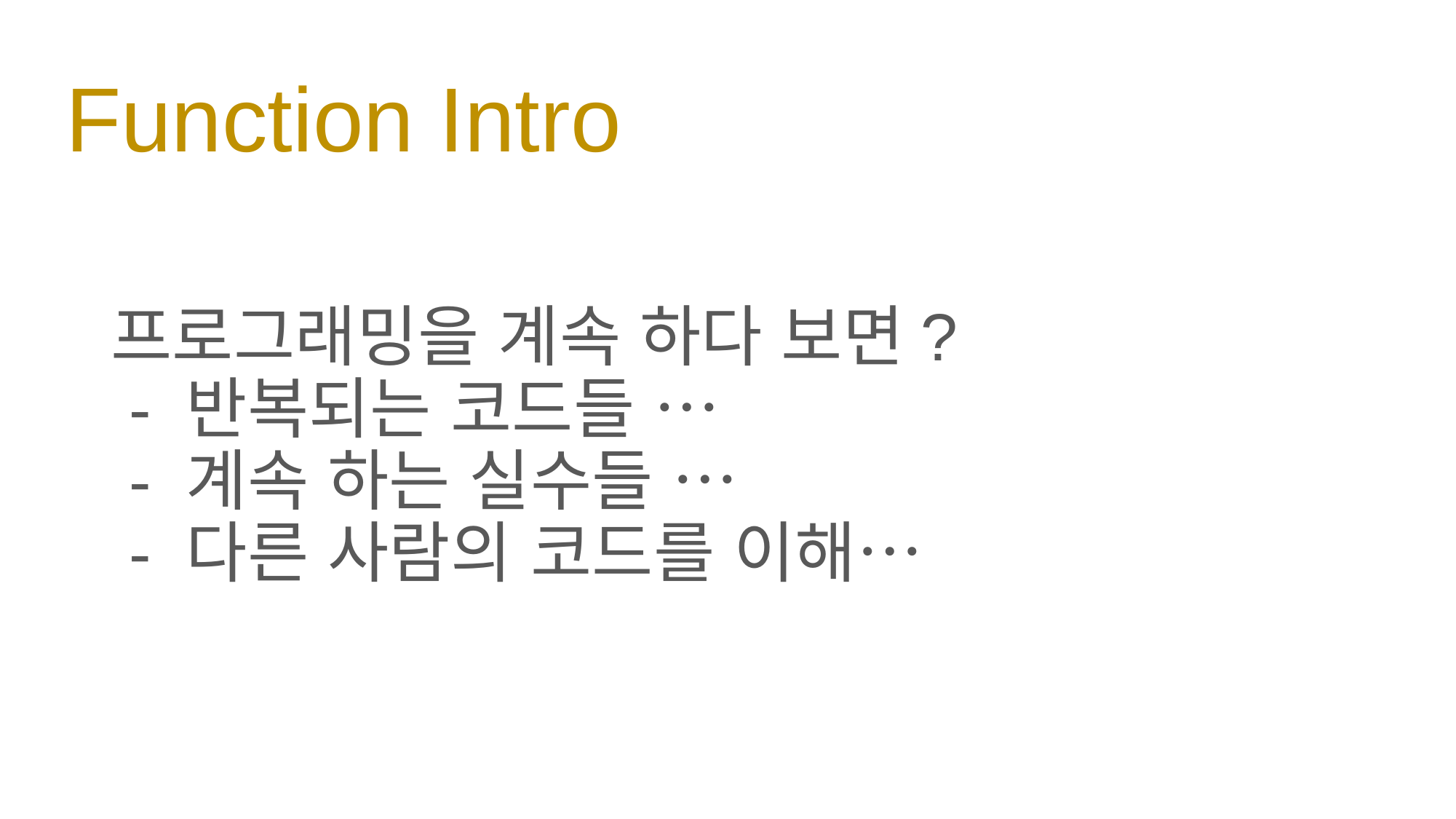

# Function Intro
프로그래밍을 계속 하다 보면?
 - 반복되는 코드들 …
 - 계속 하는 실수들 …
 - 다른 사람의 코드를 이해…